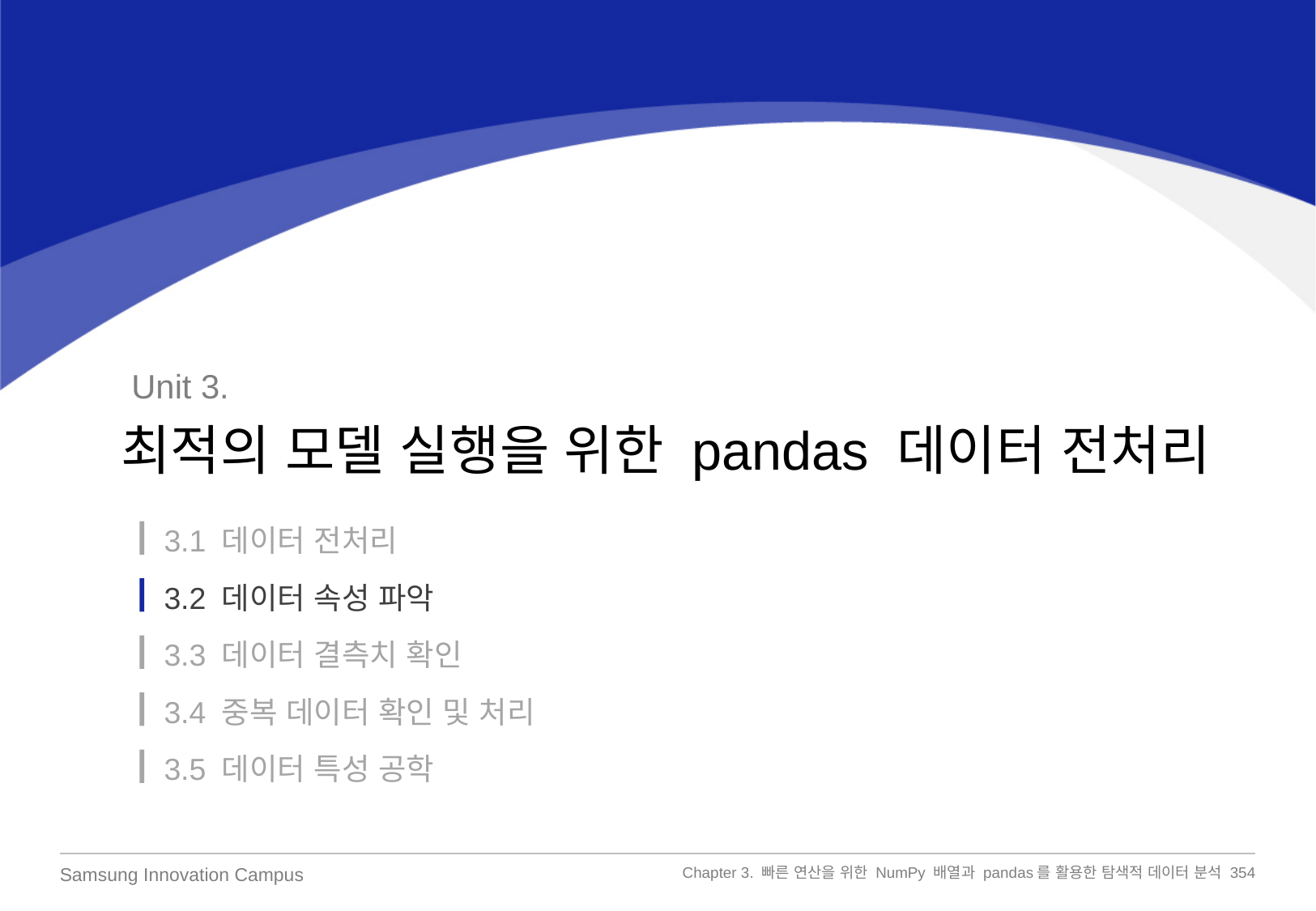

Unit 3.
최적의 모델 실행을 위한 pandas 데이터 전처리

3.1 데이터 전처리

3.2 데이터 속성 파악

3.3 데이터 결측치 확인

3.4 중복 데이터 확인 및 처리

3.5 데이터 특성 공학